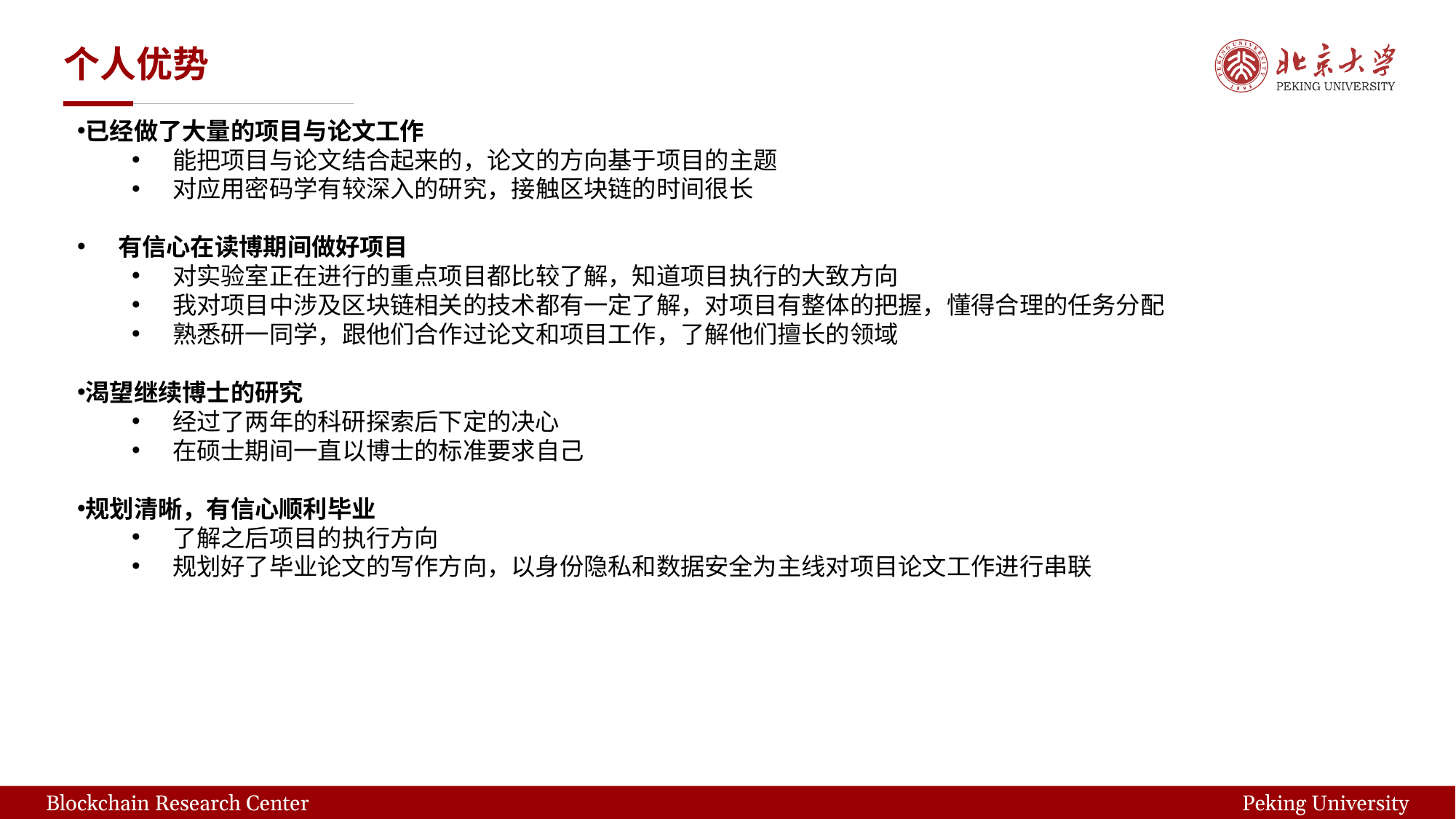

# 个人优势
已经做了大量的项目与论文工作
能把项目与论文结合起来的，论文的方向基于项目的主题
对应用密码学有较深入的研究，接触区块链的时间很长

有信心在读博期间做好项目
对实验室正在进行的重点项目都比较了解，知道项目执行的大致方向
我对项目中涉及区块链相关的技术都有一定了解，对项目有整体的把握，懂得合理的任务分配
熟悉研一同学，跟他们合作过论文和项目工作，了解他们擅长的领域

渴望继续博士的研究
经过了两年的科研探索后下定的决心
在硕士期间一直以博士的标准要求自己

规划清晰，有信心顺利毕业
了解之后项目的执行方向
规划好了毕业论文的写作方向，以身份隐私和数据安全为主线对项目论文工作进行串联